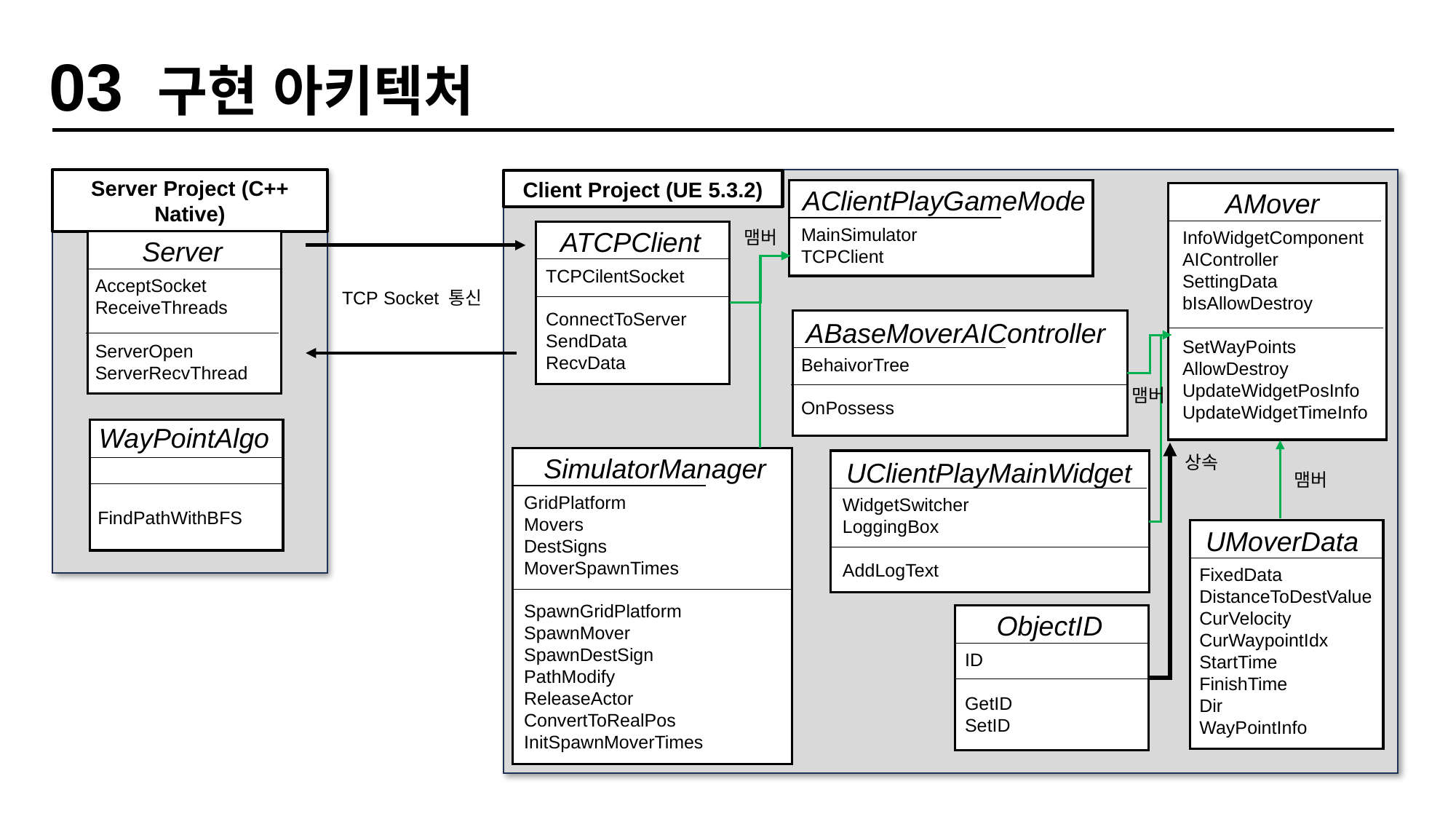

03 구현 아키텍처

Server Project (C++ Native)

Client Project (UE 5.3.2)
AClientPlayGameMode

MainSimulator
TCPClient

AMover

InfoWidgetComponent
AIController
SettingData
bIsAllowDestroy

SetWayPoints
AllowDestroy
UpdateWidgetPosInfo
UpdateWidgetTimeInfo

ATCPClient

TCPCilentSocket

ConnectToServer
SendData
RecvData
맴버
Server

AcceptSocket
ReceiveThreads

ServerOpen
ServerRecvThread
TCP Socket 통신
ABaseMoverAIController

BehaivorTree

OnPossess
맴버
WayPointAlgo

FindPathWithBFS
상속
SimulatorManager

GridPlatform
Movers
DestSigns
MoverSpawnTimes

SpawnGridPlatform
SpawnMover
SpawnDestSign
PathModify
ReleaseActor
ConvertToRealPos
InitSpawnMoverTimes
UClientPlayMainWidget

WidgetSwitcher
LoggingBox

AddLogText
맴버
UMoverData

FixedData
DistanceToDestValue
CurVelocity
CurWaypointIdx
StartTime
FinishTime
Dir
WayPointInfo
ObjectID

ID

GetID
SetID